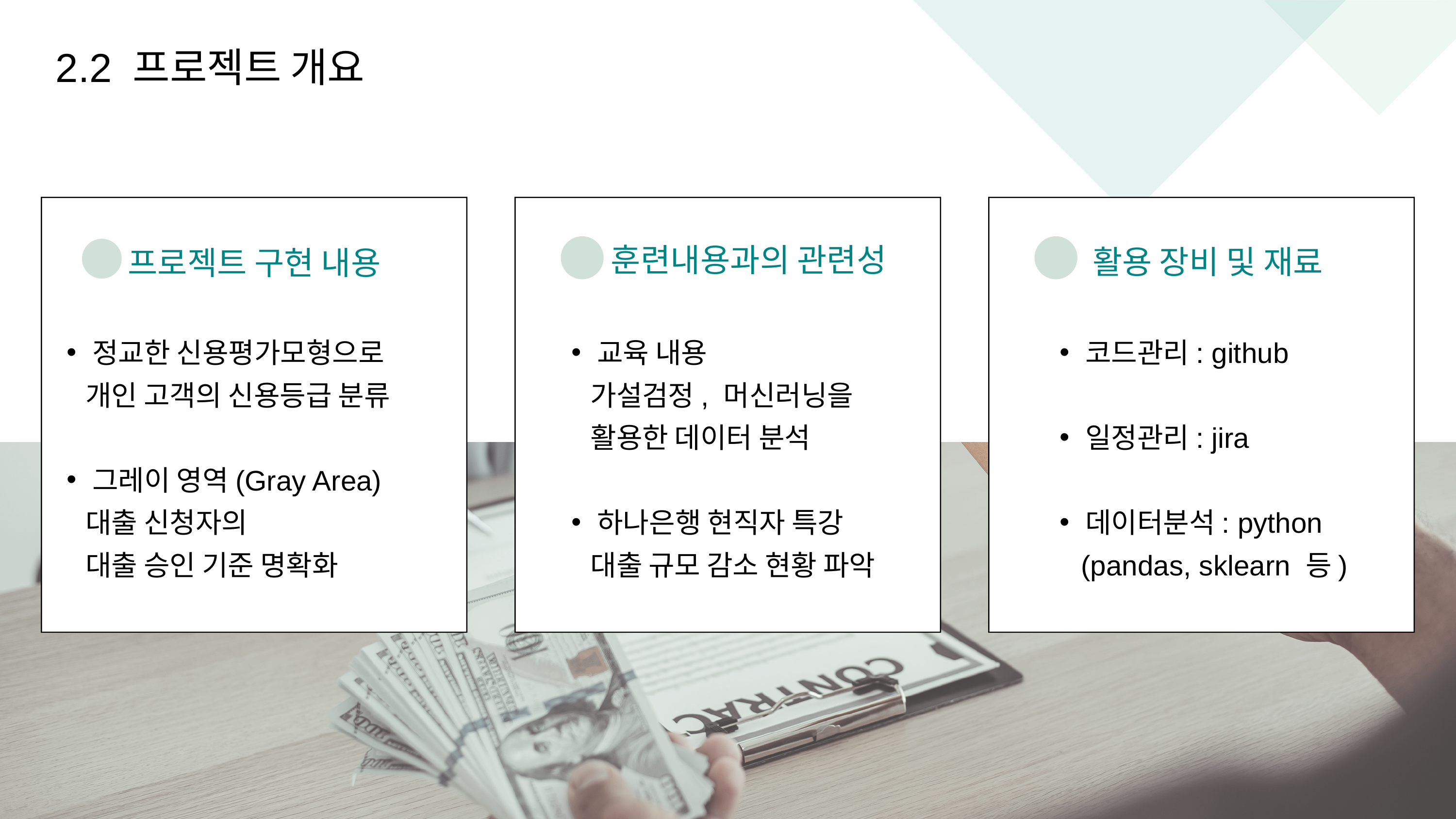

2.2 프로젝트 개요

훈련내용과의 관련성

활용 장비 및 재료

프로젝트 구현 내용
정교한 신용평가모형으로
      개인 고객의 신용등급 분류

그레이 영역(Gray Area)
      대출 신청자의
      대출 승인 기준 명확화
교육 내용
      가설검정, 머신러닝을
      활용한 데이터 분석

하나은행 현직자 특강
      대출 규모 감소 현황 파악
코드관리: github

일정관리: jira

데이터분석: python
      (pandas, sklearn 등)